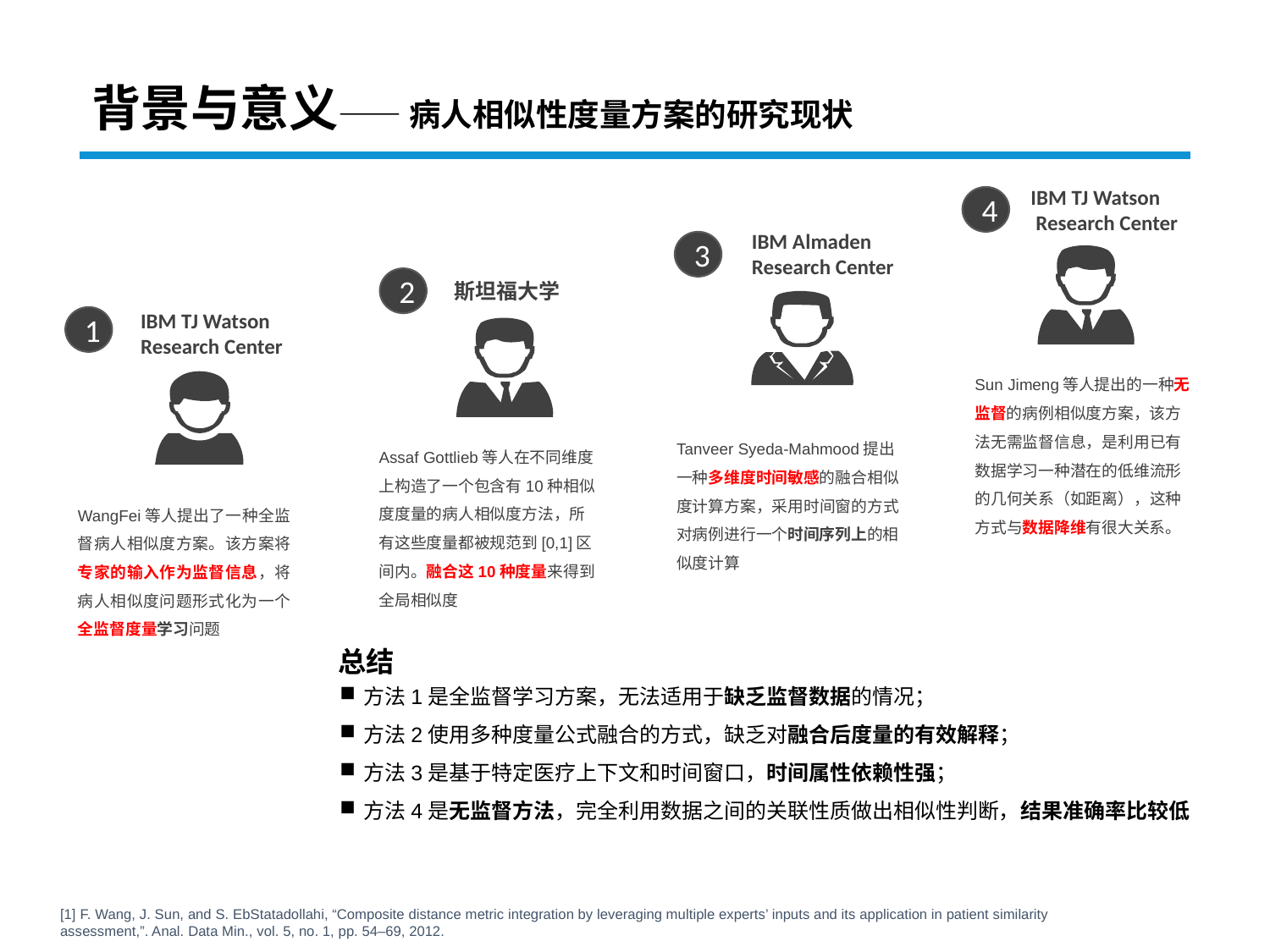

# 背景与意义—— 病人相似性度量方案的研究现状
IBM TJ Watson
 Research Center
4

IBM Almaden Research Center
3

2
斯坦福大学

IBM TJ Watson Research Center
1

Sun Jimeng等人提出的一种无监督的病例相似度方案，该方法无需监督信息，是利用已有数据学习一种潜在的低维流形的几何关系（如距离），这种方式与数据降维有很大关系。
Tanveer Syeda-Mahmood提出一种多维度时间敏感的融合相似度计算方案，采用时间窗的方式对病例进行一个时间序列上的相似度计算
Assaf Gottlieb等人在不同维度上构造了一个包含有10种相似度度量的病人相似度方法，所有这些度量都被规范到[0,1]区间内。融合这10种度量来得到全局相似度
WangFei等人提出了一种全监督病人相似度方案。该方案将专家的输入作为监督信息，将病人相似度问题形式化为一个全监督度量学习问题
Type here
总结
方法1是全监督学习方案，无法适用于缺乏监督数据的情况；
方法2使用多种度量公式融合的方式，缺乏对融合后度量的有效解释；
方法3是基于特定医疗上下文和时间窗口，时间属性依赖性强；
方法4是无监督方法，完全利用数据之间的关联性质做出相似性判断，结果准确率比较低
[1] F. Wang, J. Sun, and S. EbStatadollahi, “Composite distance metric integration by leveraging multiple experts’ inputs and its application in patient similarity assessment,”. Anal. Data Min., vol. 5, no. 1, pp. 54–69, 2012.